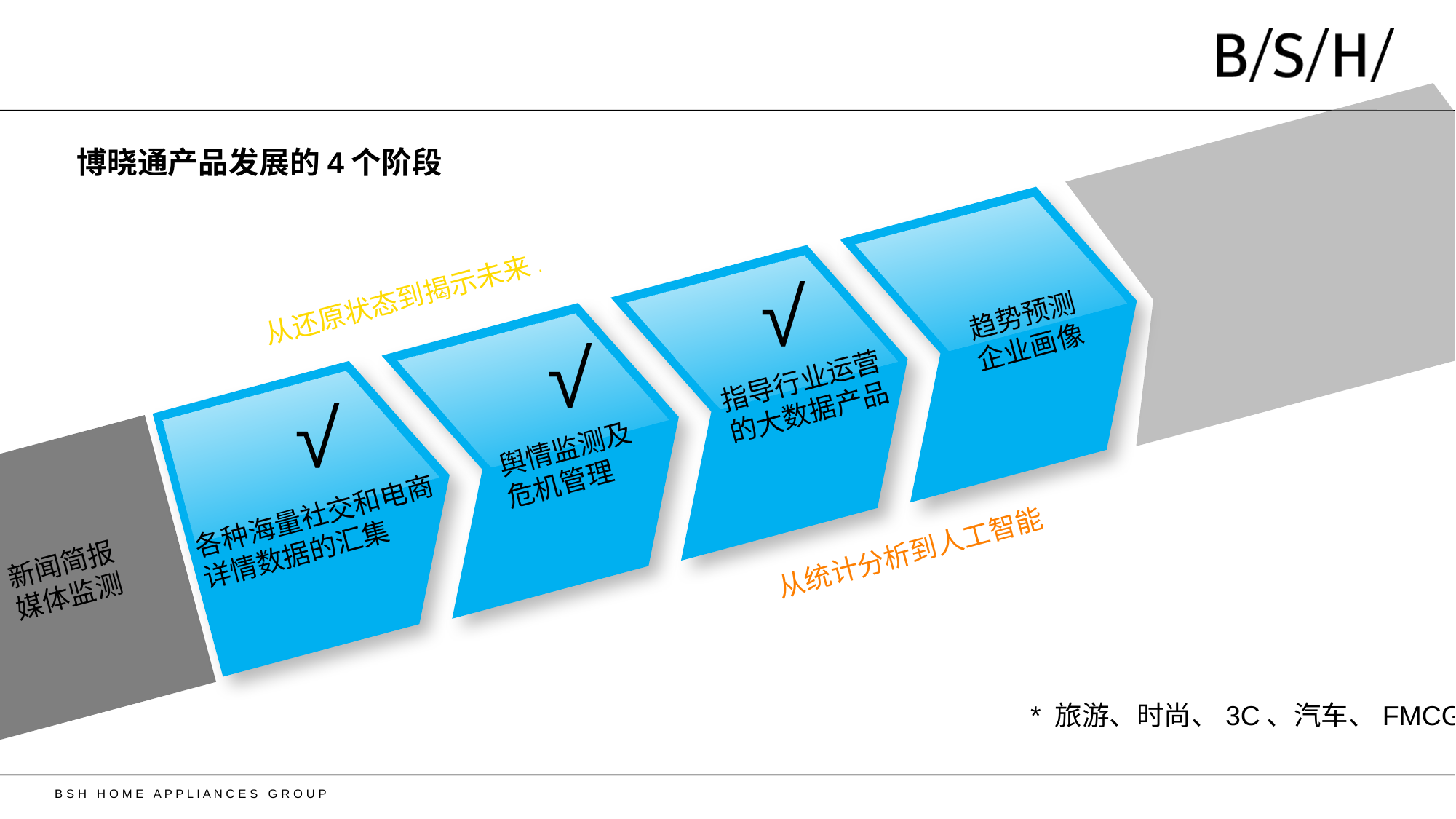

趋势预测
企业画像

指导行业运营
的大数据产品
从还原状态到揭示未来.

舆情监测及危机管理

各种海量社交和电商
详情数据的汇集
新闻简报
媒体监测
从统计分析到人工智能
博晓通产品发展的4个阶段
√
√
√
* 旅游、时尚、3C、汽车、FMCG